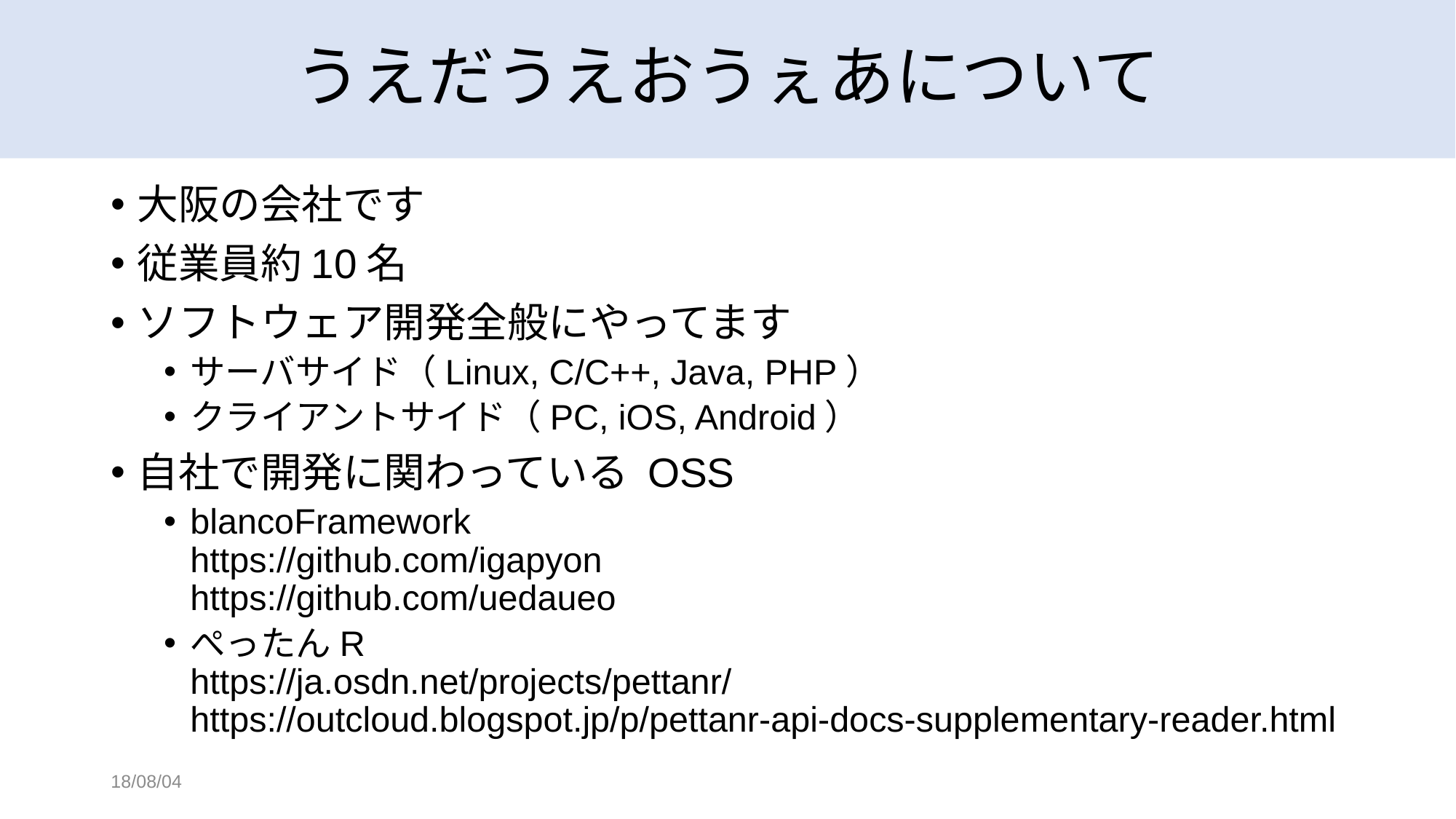

うえだうえおうぇあについて
大阪の会社です
従業員約10名
ソフトウェア開発全般にやってます
サーバサイド（Linux, C/C++, Java, PHP）
クライアントサイド（PC, iOS, Android）
自社で開発に関わっている OSS
blancoFramework
https://github.com/igapyon
https://github.com/uedaueo
ぺったんR
https://ja.osdn.net/projects/pettanr/
https://outcloud.blogspot.jp/p/pettanr-api-docs-supplementary-reader.html
18/08/04